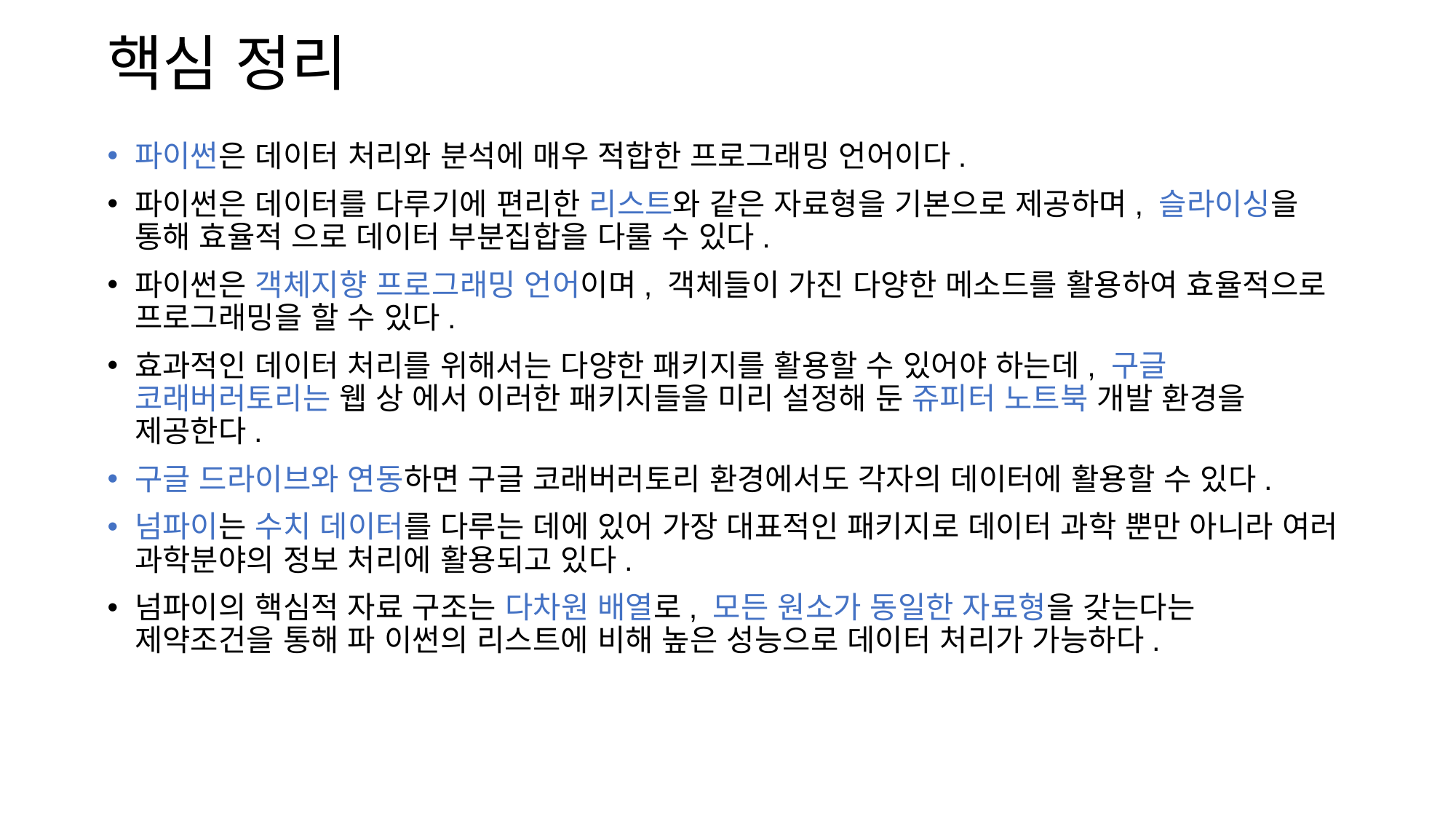

# 핵심 정리
파이썬은 데이터 처리와 분석에 매우 적합한 프로그래밍 언어이다.
파이썬은 데이터를 다루기에 편리한 리스트와 같은 자료형을 기본으로 제공하며, 슬라이싱을 통해 효율적 으로 데이터 부분집합을 다룰 수 있다.
파이썬은 객체지향 프로그래밍 언어이며, 객체들이 가진 다양한 메소드를 활용하여 효율적으로 프로그래밍을 할 수 있다.
효과적인 데이터 처리를 위해서는 다양한 패키지를 활용할 수 있어야 하는데, 구글 코래버러토리는 웹 상 에서 이러한 패키지들을 미리 설정해 둔 쥬피터 노트북 개발 환경을 제공한다.
구글 드라이브와 연동하면 구글 코래버러토리 환경에서도 각자의 데이터에 활용할 수 있다.
넘파이는 수치 데이터를 다루는 데에 있어 가장 대표적인 패키지로 데이터 과학 뿐만 아니라 여러 과학분야의 정보 처리에 활용되고 있다.
넘파이의 핵심적 자료 구조는 다차원 배열로, 모든 원소가 동일한 자료형을 갖는다는 제약조건을 통해 파 이썬의 리스트에 비해 높은 성능으로 데이터 처리가 가능하다.